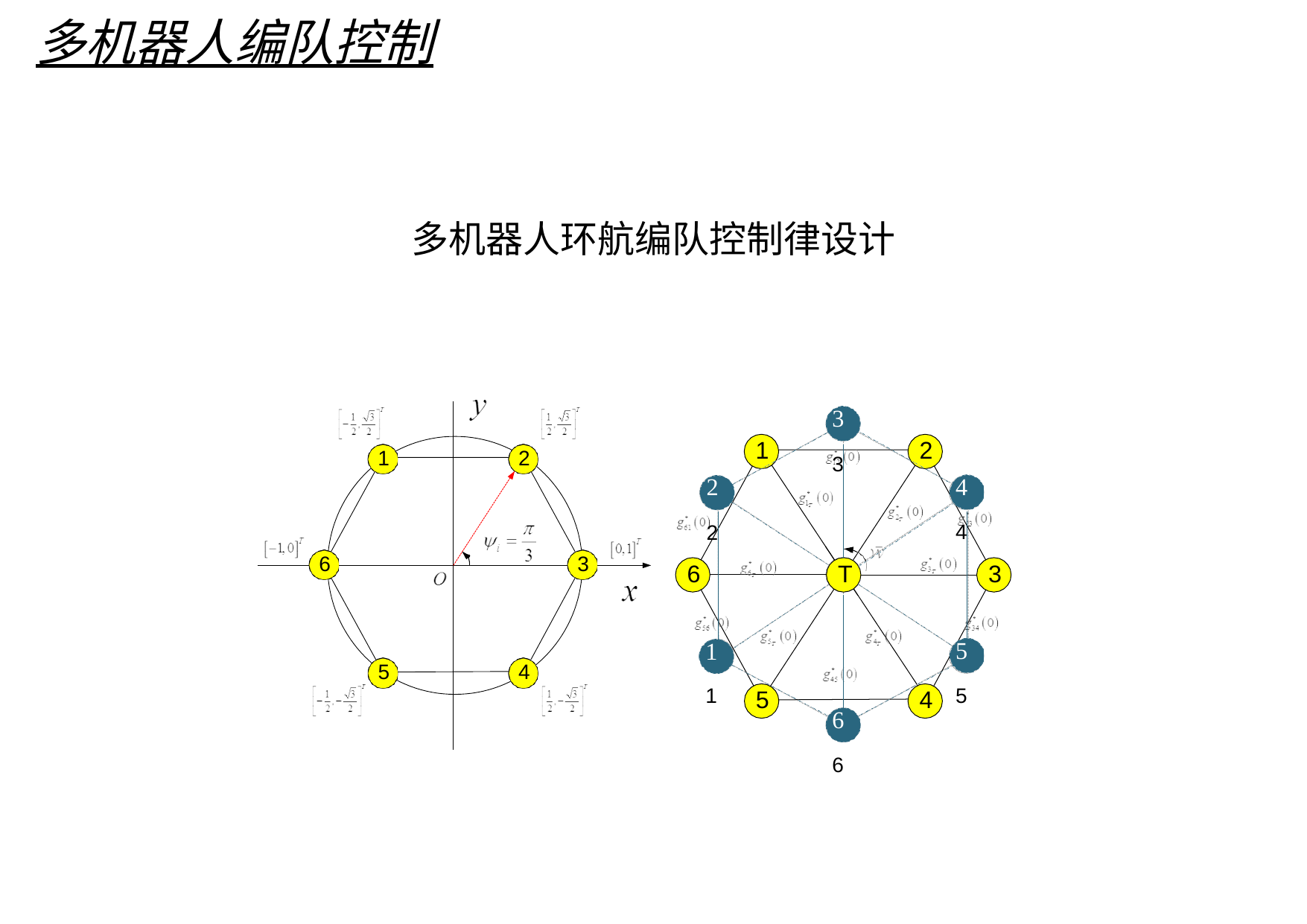

多机器人编队控制
多机器人环航编队控制律设计

33

1
2

1
2

44
22

6
3

6
T
3

55
11

5
4

5
4

66